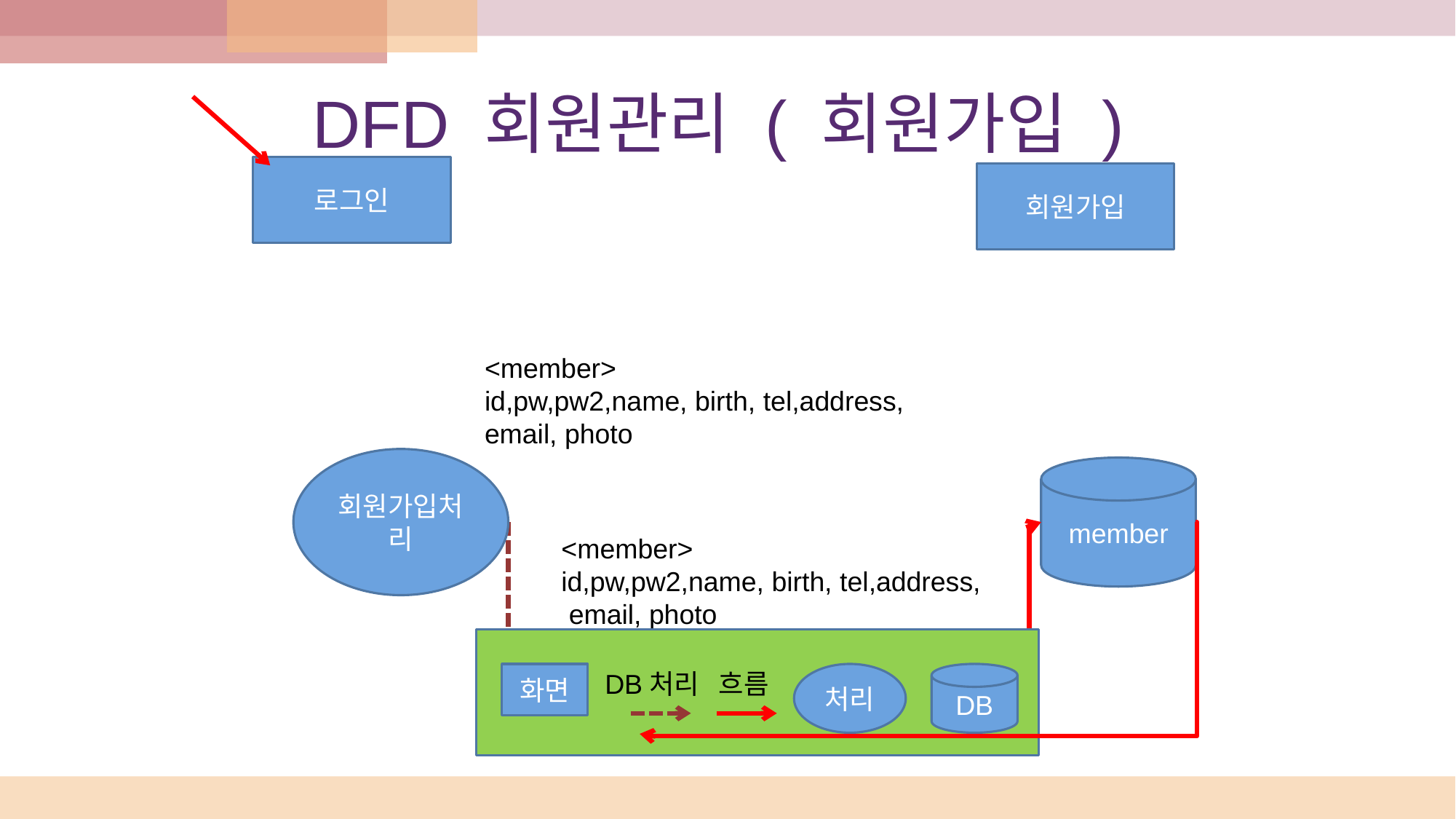

# DFD 회원관리 ( 회원가입 )
로그인
회원가입

<member>
id,pw,pw2,name, birth, tel,address, email, photo
회원가입처리
member
<member>
id,pw,pw2,name, birth, tel,address,
 email, photo

DB처리
흐름
화면
처리
DB